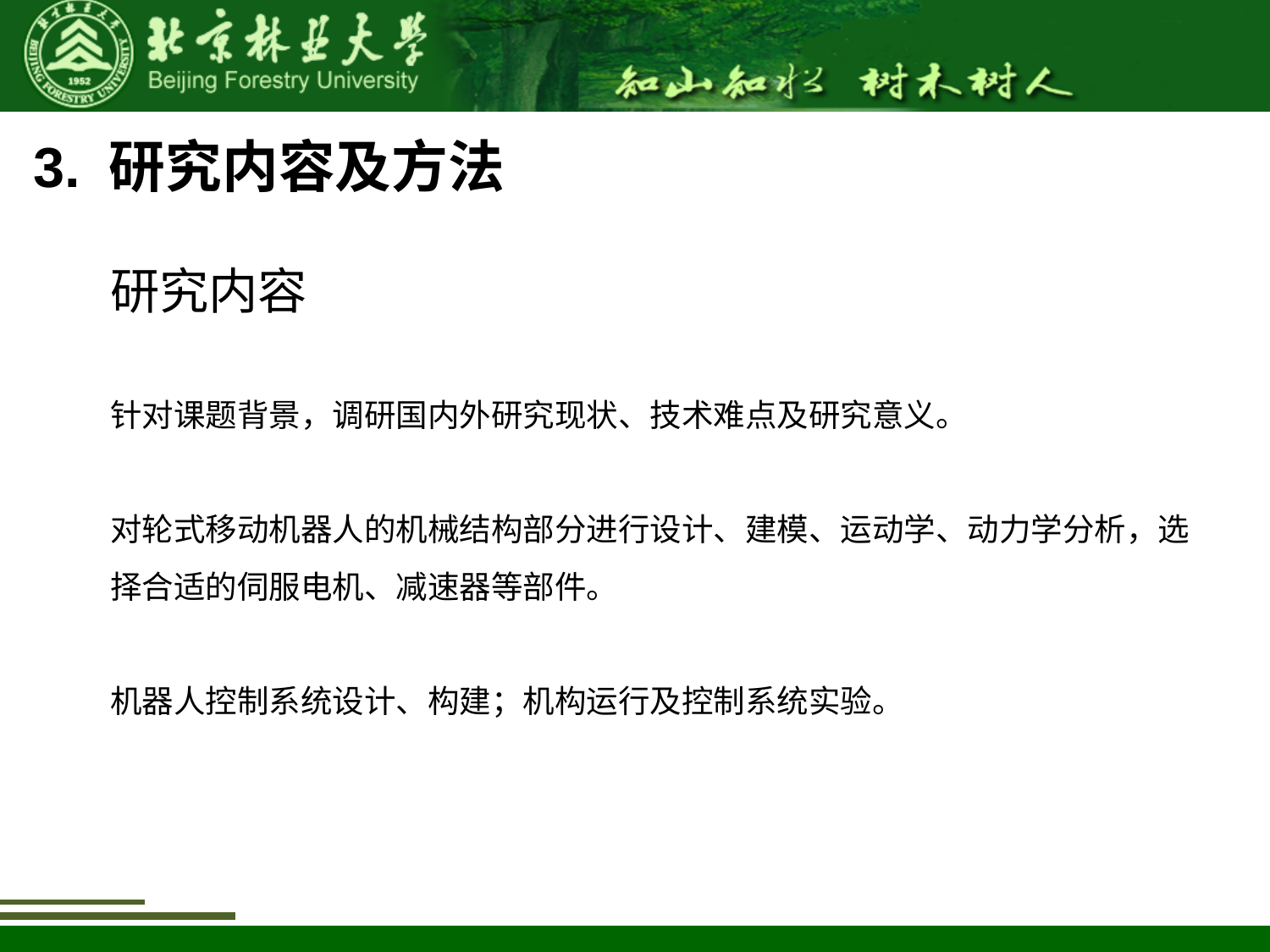

3. 研究内容及方法
研究内容

针对课题背景，调研国内外研究现状、技术难点及研究意义。

对轮式移动机器人的机械结构部分进行设计、建模、运动学、动力学分析，选择合适的伺服电机、减速器等部件。
机器人控制系统设计、构建；机构运行及控制系统实验。